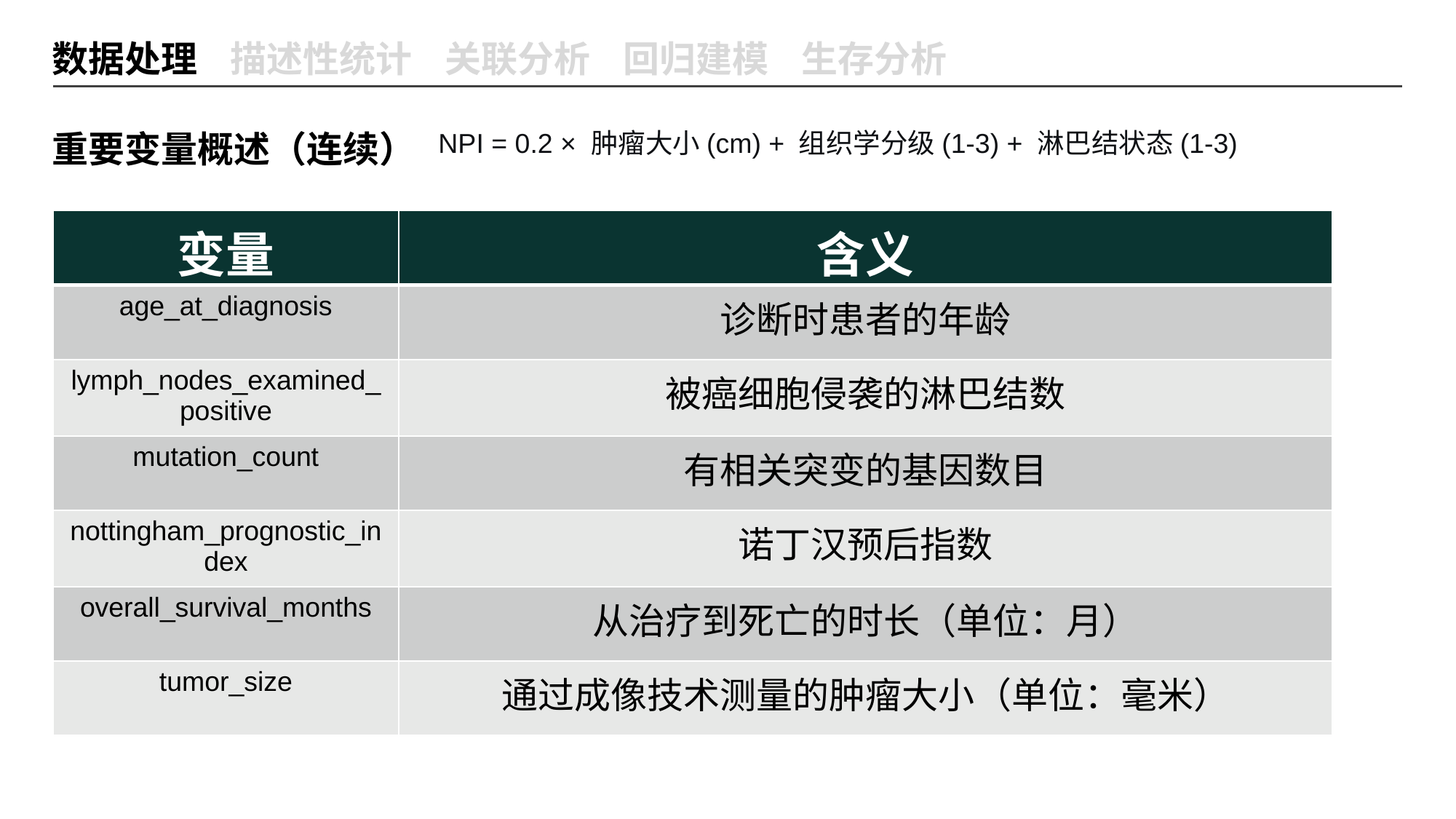

数据处理    描述性统计    关联分析    回归建模    生存分析
NPI = 0.2 × 肿瘤大小(cm) + 组织学分级(1-3) + 淋巴结状态(1-3)
重要变量概述（连续）
| 变量 | 含义 |
| --- | --- |
| age\_at\_diagnosis | 诊断时患者的年龄 |
| lymph\_nodes\_examined\_positive | 被癌细胞侵袭的淋巴结数 |
| mutation\_count | 有相关突变的基因数目 |
| nottingham\_prognostic\_index | 诺丁汉预后指数 |
| overall\_survival\_months | 从治疗到死亡的时长（单位：月） |
| tumor\_size | 通过成像技术测量的肿瘤大小（单位：毫米） |